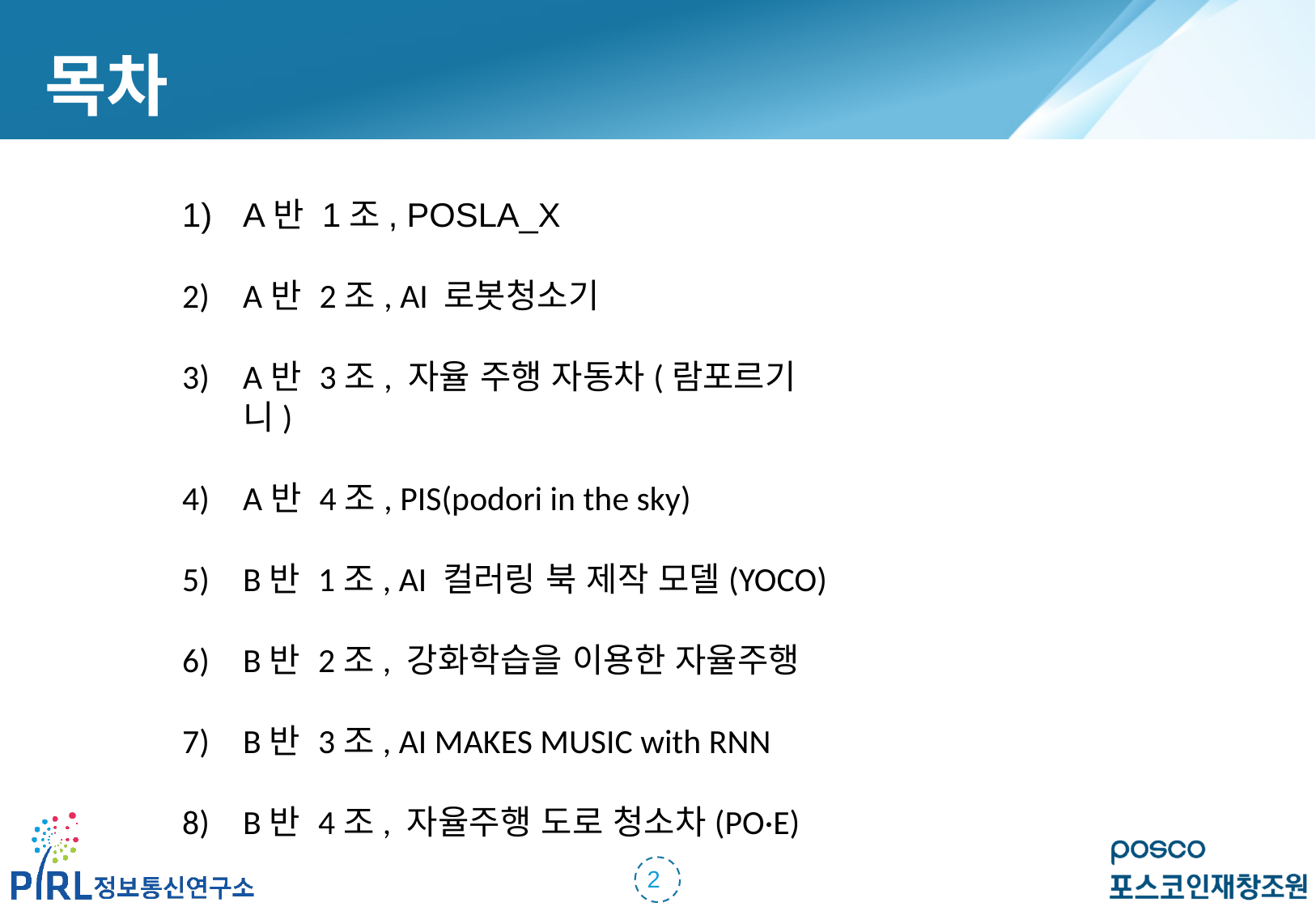

목차
A반 1조, POSLA_X

A반 2조, AI 로봇청소기

A반 3조, 자율 주행 자동차(람포르기니)

A반 4조, PIS(podori in the sky)

B반 1조, AI 컬러링 북 제작 모델(YOCO)

B반 2조, 강화학습을 이용한 자율주행

B반 3조, AI MAKES MUSIC with RNN

B반 4조, 자율주행 도로 청소차(PO·E)